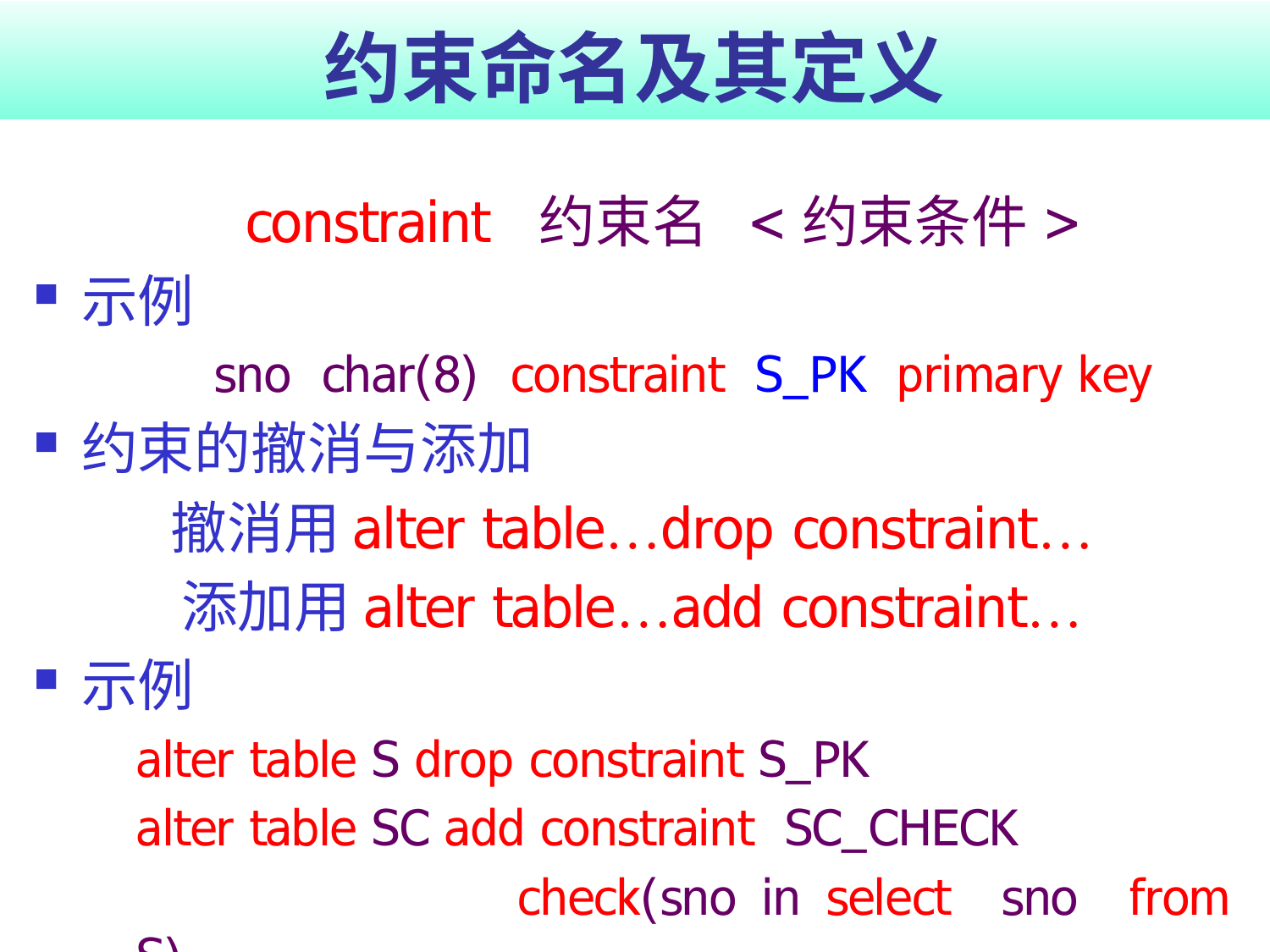

# 约束命名及其定义
constraint  约束名  <约束条件>
示例
	sno  char(8)  constraint  S_PK  primary key
约束的撤消与添加
撤消用alter table…drop constraint…
添加用alter table…add constraint…
示例
	alter table S drop constraint S_PK
	alter table SC add constraint  SC_CHECK
				check(sno in select  sno  from S)